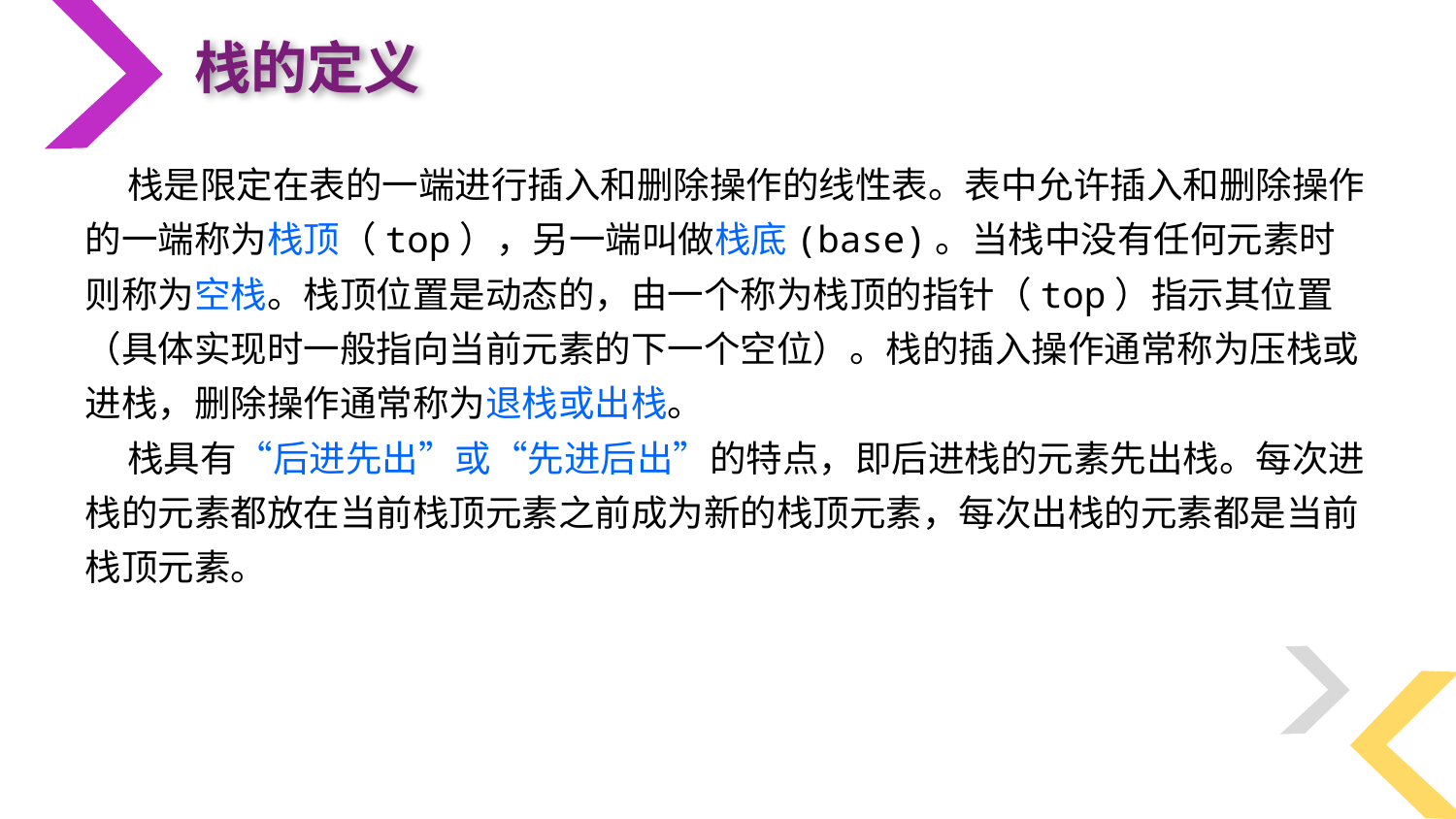

栈的定义
    栈是限定在表的一端进行插入和删除操作的线性表。表中允许插入和删除操作的一端称为栈顶（top），另一端叫做栈底(base)。当栈中没有任何元素时则称为空栈。栈顶位置是动态的，由一个称为栈顶的指针（top）指示其位置（具体实现时一般指向当前元素的下一个空位）。栈的插入操作通常称为压栈或进栈，删除操作通常称为退栈或出栈。
    栈具有“后进先出”或“先进后出”的特点，即后进栈的元素先出栈。每次进栈的元素都放在当前栈顶元素之前成为新的栈顶元素，每次出栈的元素都是当前栈顶元素。